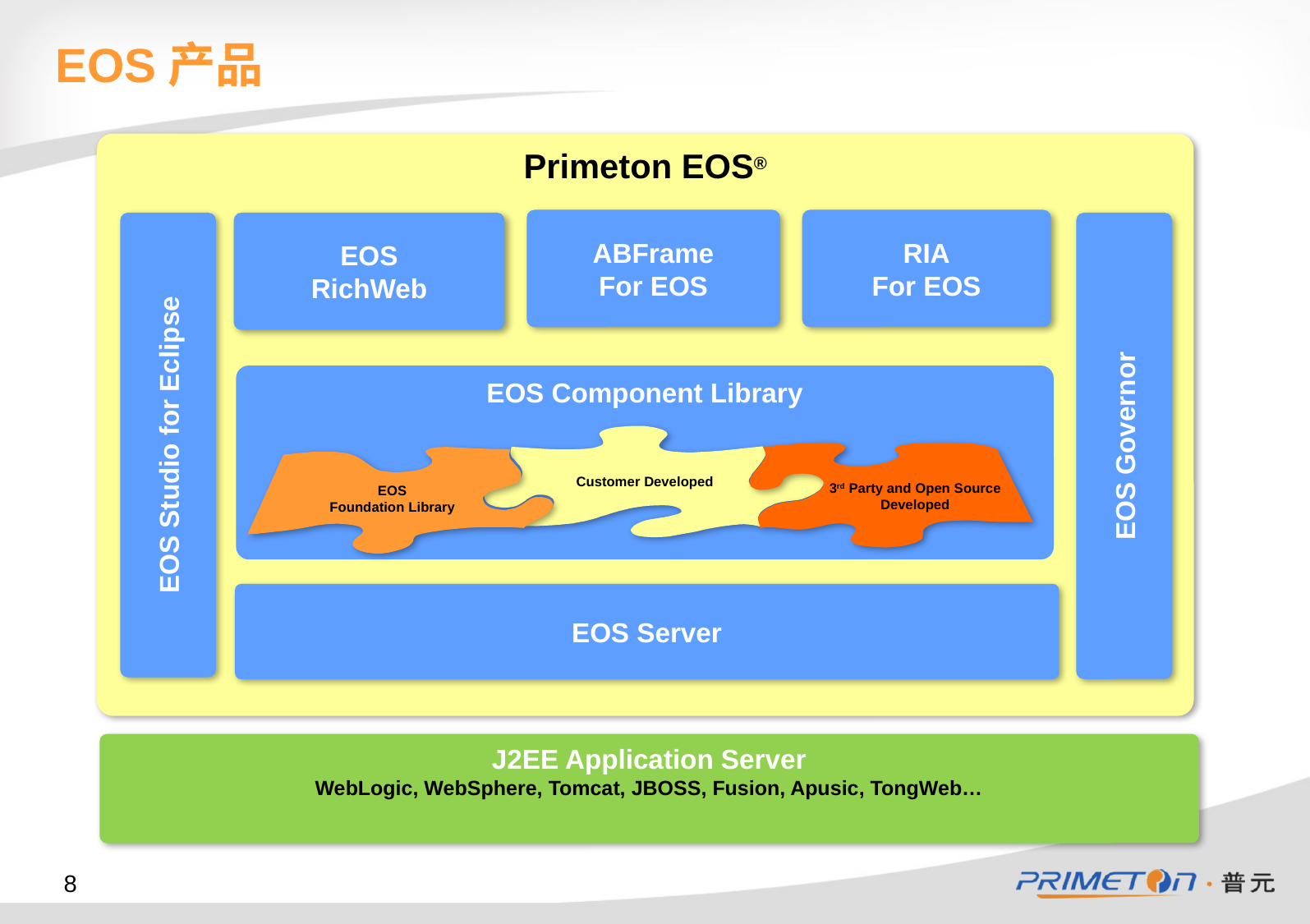

# EOS产品
Primeton EOS®
ABFrame
For EOS
RIA
For EOS
EOS Studio for Eclipse
EOS
RichWeb
EOS Governor
EOS Component Library

Customer Developed
3rd Party and Open Source Developed
EOS
Foundation Library
EOS Server
J2EE Application Server
WebLogic, WebSphere, Tomcat, JBOSS, Fusion, Apusic, TongWeb…
8